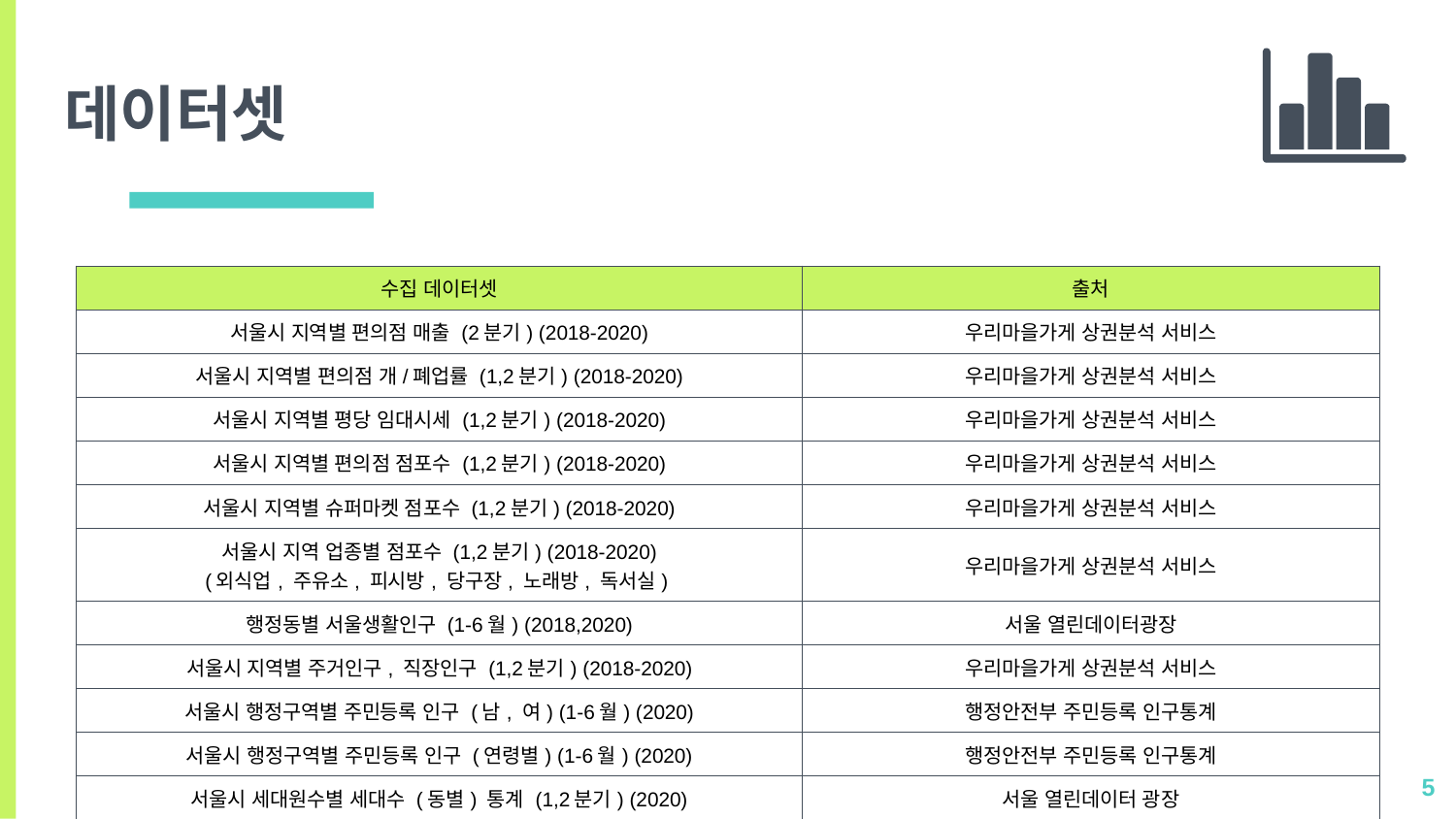

데이터셋
| 수집 데이터셋 | 출처 |
| --- | --- |
| 서울시 지역별 편의점 매출 (2분기) (2018-2020) | 우리마을가게 상권분석 서비스 |
| 서울시 지역별 편의점 개/폐업률 (1,2분기) (2018-2020) | 우리마을가게 상권분석 서비스 |
| 서울시 지역별 평당 임대시세 (1,2분기) (2018-2020) | 우리마을가게 상권분석 서비스 |
| 서울시 지역별 편의점 점포수 (1,2분기) (2018-2020) | 우리마을가게 상권분석 서비스 |
| 서울시 지역별 슈퍼마켓 점포수 (1,2분기) (2018-2020) | 우리마을가게 상권분석 서비스 |
| 서울시 지역 업종별 점포수 (1,2분기) (2018-2020) (외식업, 주유소, 피시방, 당구장, 노래방, 독서실) | 우리마을가게 상권분석 서비스 |
| 행정동별 서울생활인구 (1-6월) (2018,2020) | 서울 열린데이터광장 |
| 서울시 지역별 주거인구, 직장인구 (1,2분기) (2018-2020) | 우리마을가게 상권분석 서비스 |
| 서울시 행정구역별 주민등록 인구 (남, 여) (1-6월) (2020) | 행정안전부 주민등록 인구통계 |
| 서울시 행정구역별 주민등록 인구 (연령별) (1-6월) (2020) | 행정안전부 주민등록 인구통계 |
| 서울시 세대원수별 세대수 (동별) 통계 (1,2분기) (2020) | 서울 열린데이터 광장 |
| 서울시 행정동 별 지하철역 수 | 네이버지도, 도로명주소 안내시스템 |
5